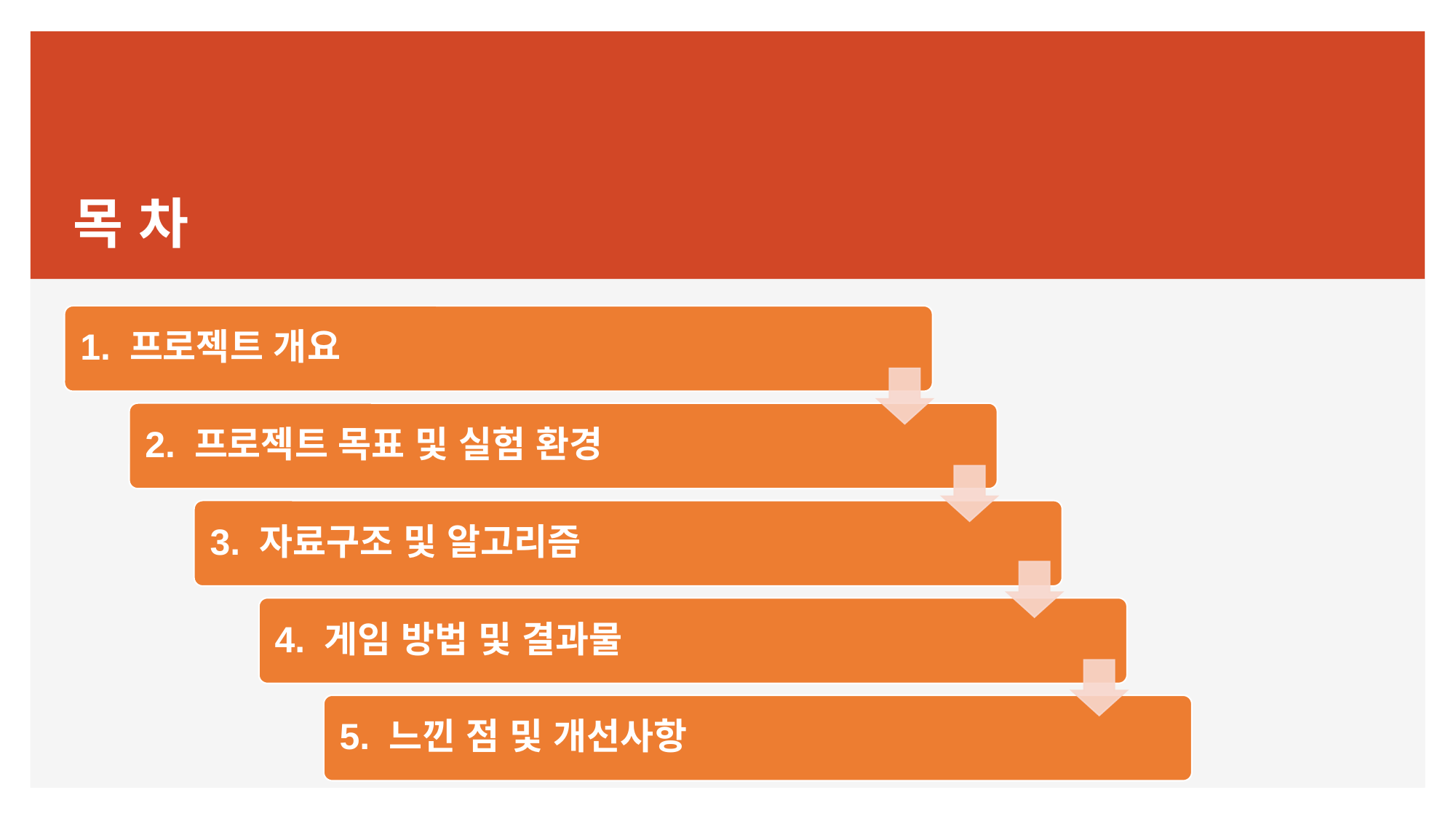

# 목 차
1. 프로젝트 개요
2. 프로젝트 목표 및 실험 환경
3. 자료구조 및 알고리즘
4. 게임 방법 및 결과물
5. 느낀 점 및 개선사항